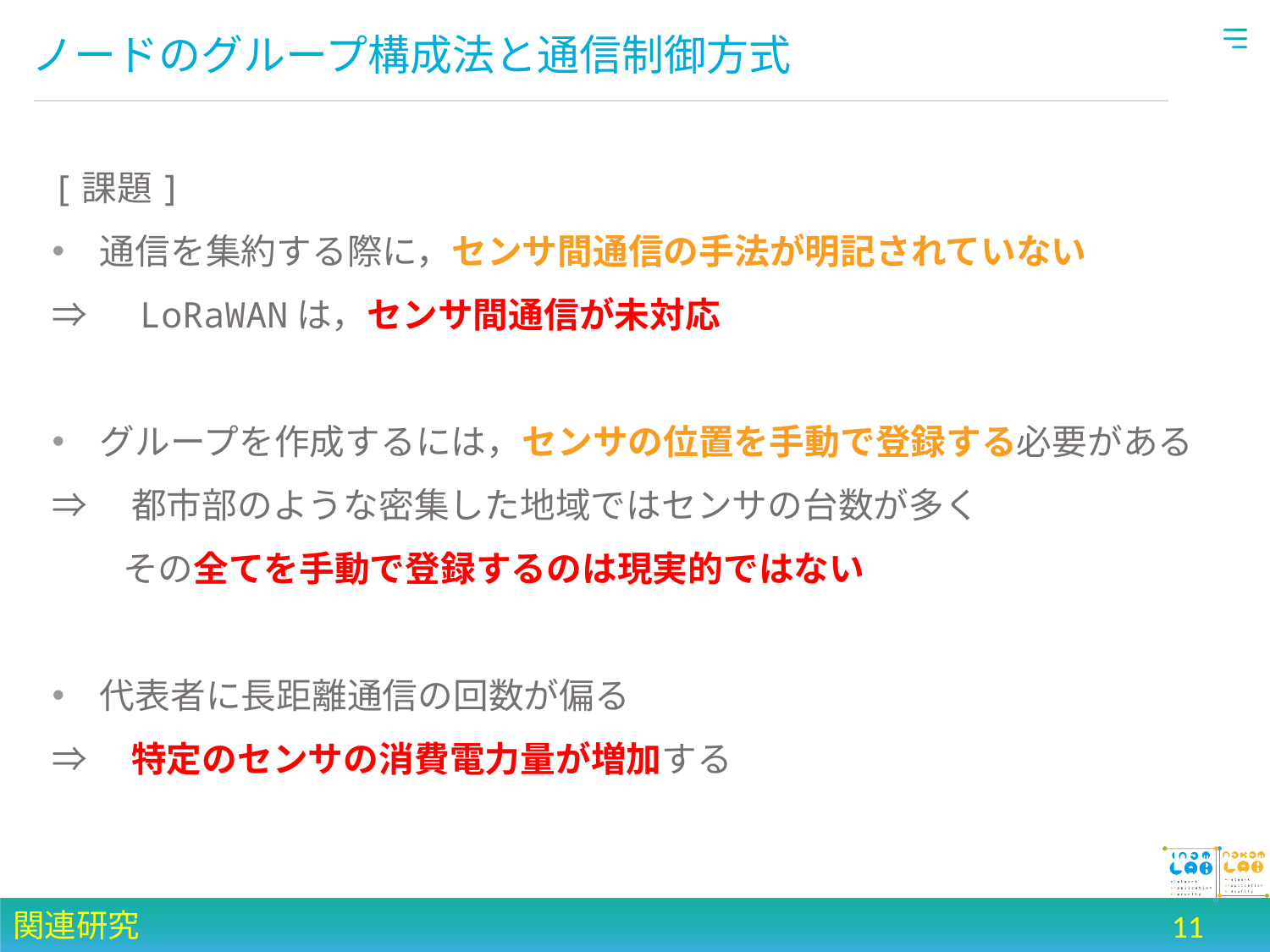

# ノードのグループ構成法と通信制御方式
[課題]
通信を集約する際に，センサ間通信の手法が明記されていない
⇒　LoRaWANは，センサ間通信が未対応
グループを作成するには，センサの位置を手動で登録する必要がある
⇒　都市部のような密集した地域ではセンサの台数が多く
　　その全てを手動で登録するのは現実的ではない

代表者に長距離通信の回数が偏る
⇒　特定のセンサの消費電力量が増加する
関連研究